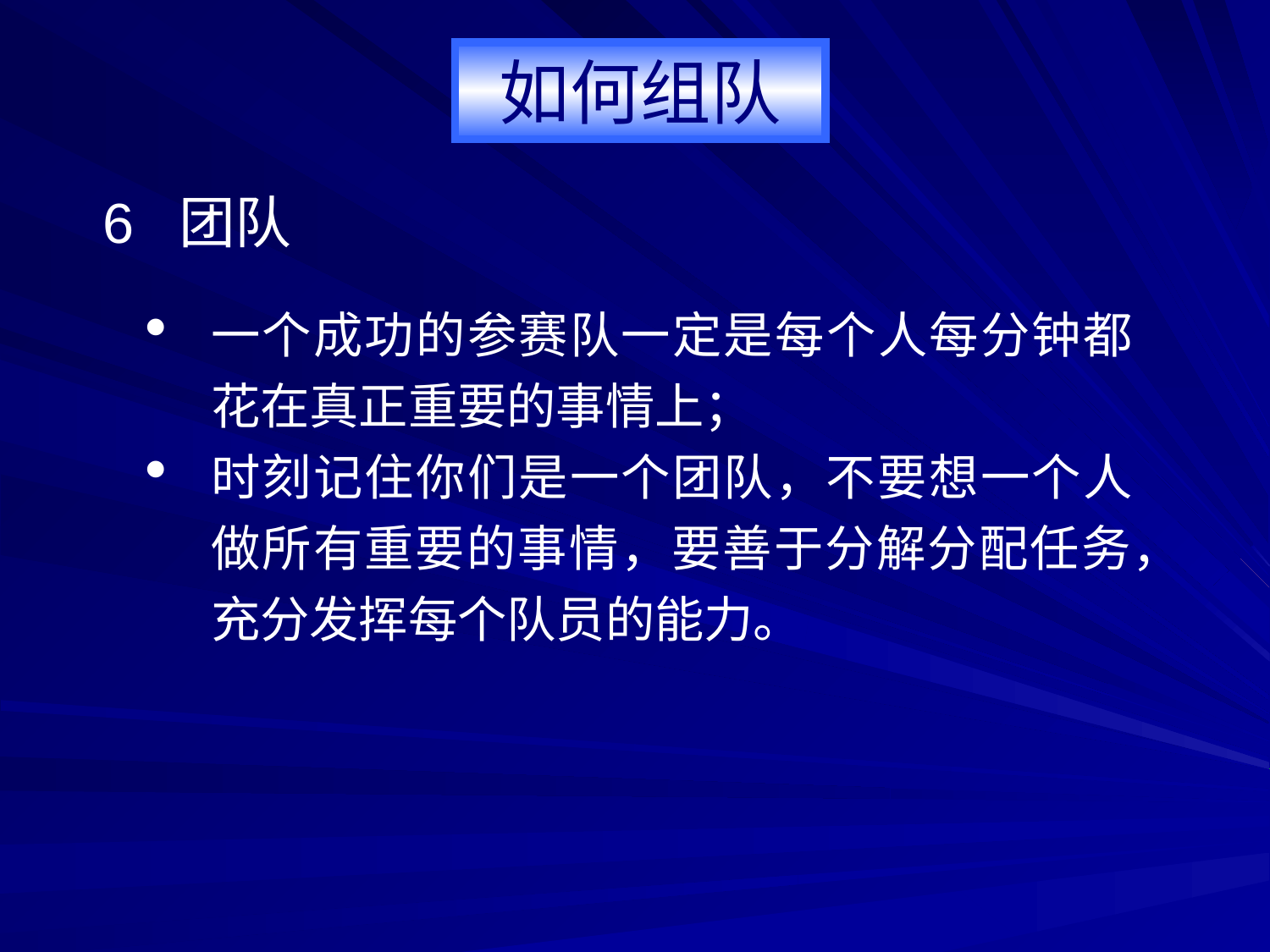

如何组队
6  团队
一个成功的参赛队一定是每个人每分钟都花在真正重要的事情上；
时刻记住你们是一个团队，不要想一个人做所有重要的事情，要善于分解分配任务，充分发挥每个队员的能力。